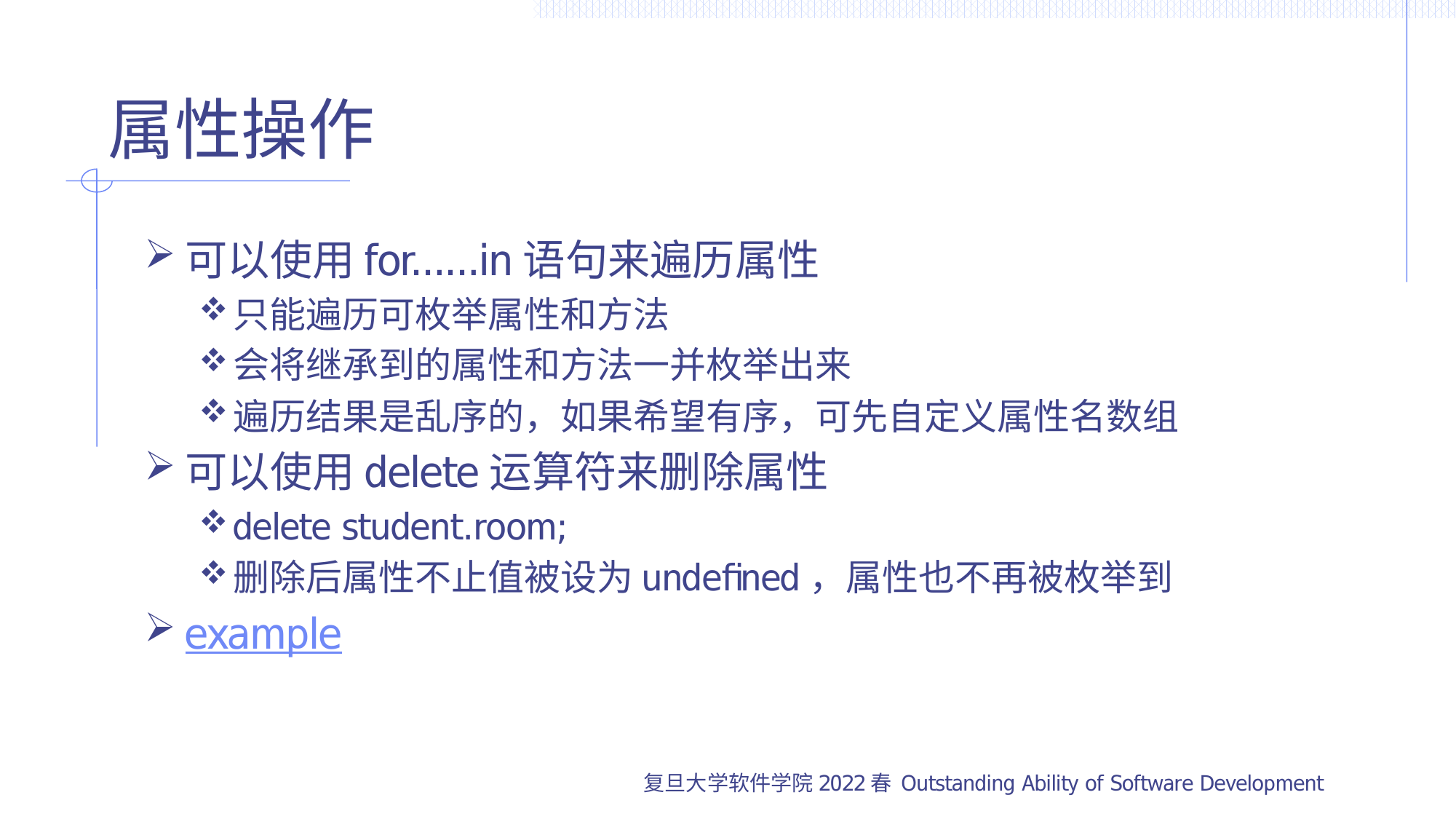

# 属性操作
可以使用for……in语句来遍历属性
只能遍历可枚举属性和方法
会将继承到的属性和方法一并枚举出来
遍历结果是乱序的，如果希望有序，可先自定义属性名数组
可以使用delete运算符来删除属性
delete student.room;
删除后属性不止值被设为undefined，属性也不再被枚举到
example